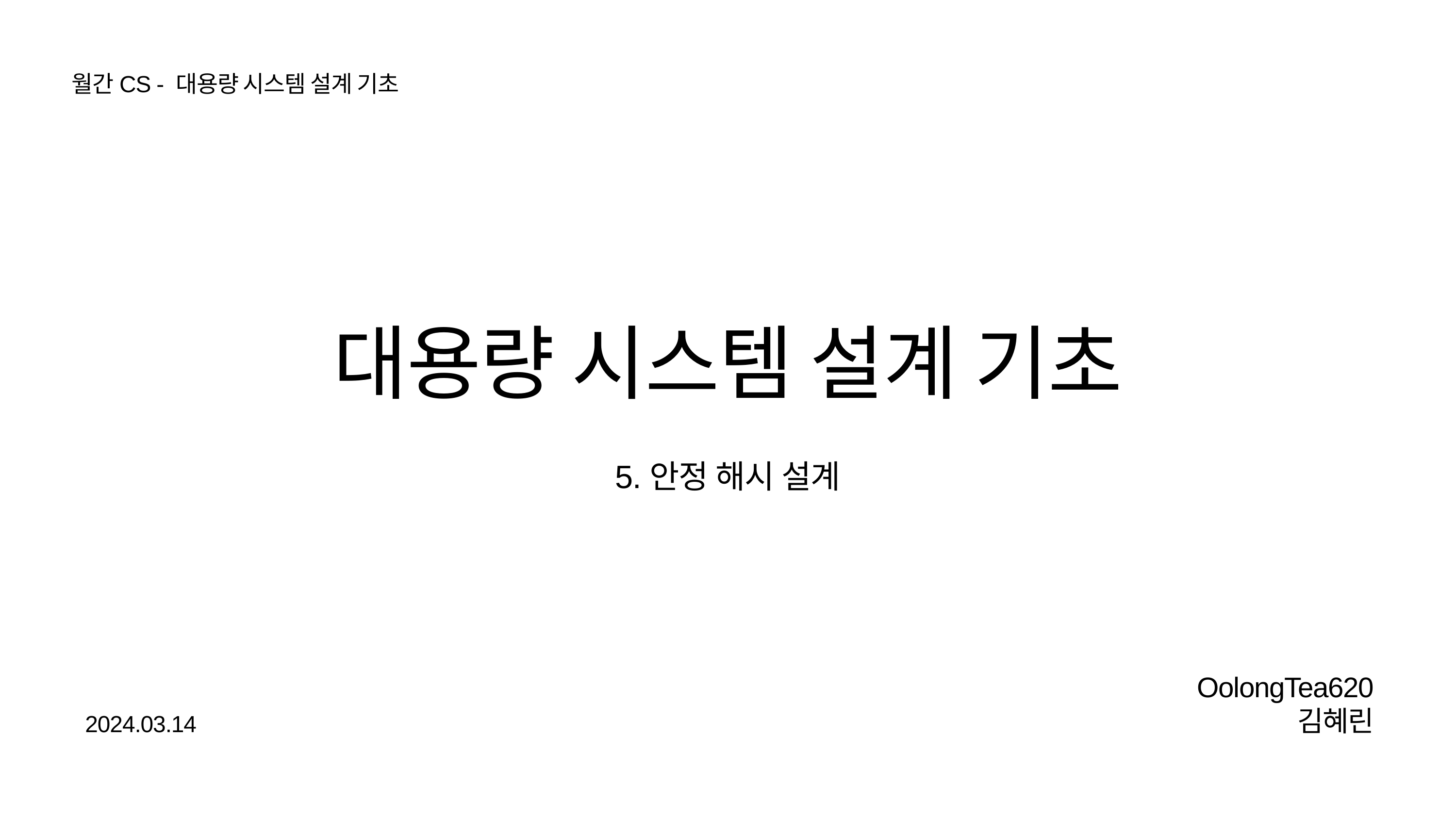

월간CS - 대용량 시스템 설계 기초
대용량 시스템 설계 기초
5.안정 해시 설계
OolongTea620
김혜린
2024.03.14